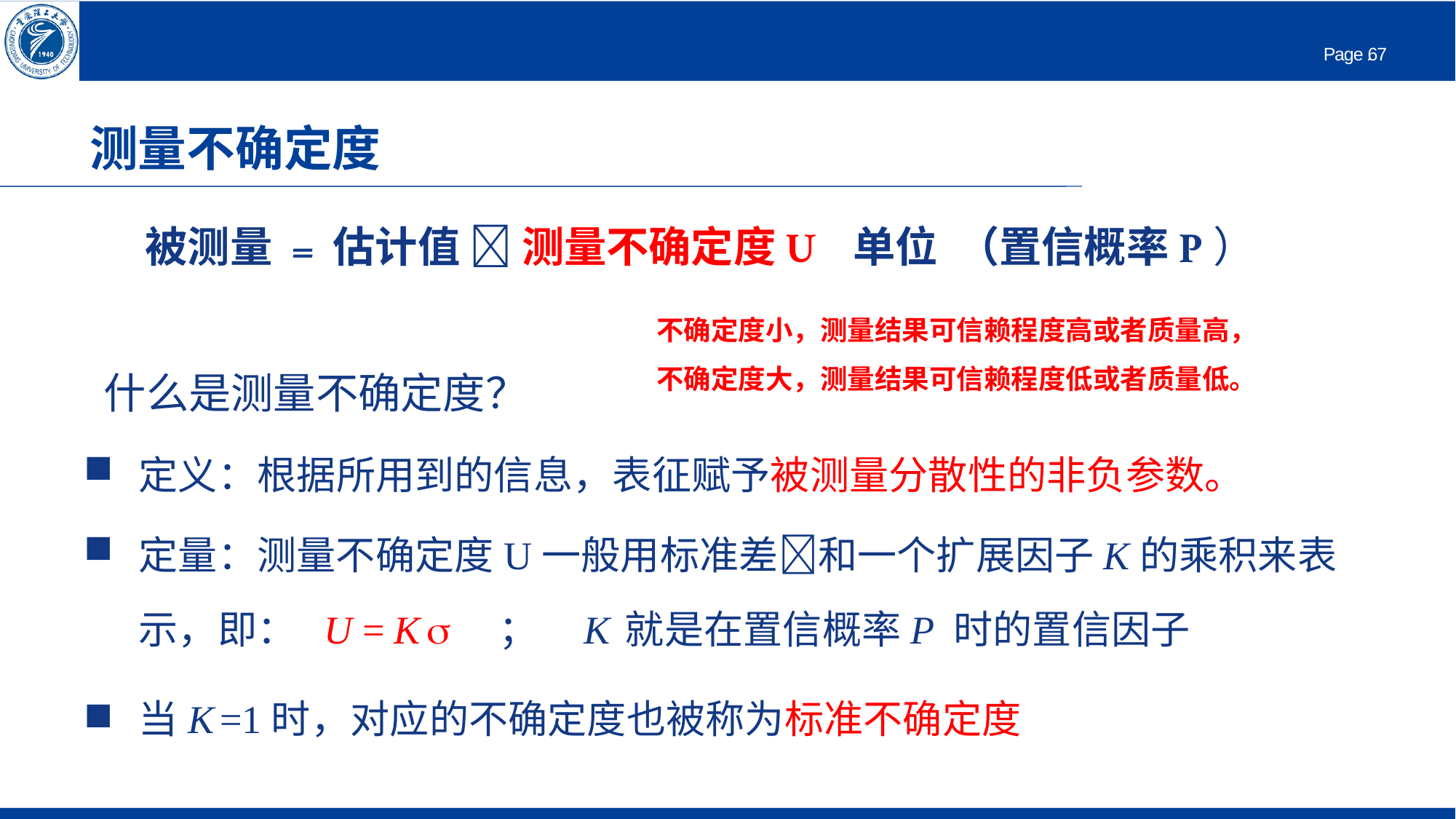

# 测量不确定度
被测量 = 估计值 ± 测量不确定度U   单位  （置信概率P）
不确定度小，测量结果可信赖程度高或者质量高，不确定度大，测量结果可信赖程度低或者质量低。
 什么是测量不确定度？
定义：根据所用到的信息，表征赋予被测量分散性的非负参数。
定量：测量不确定度U一般用标准差σ和一个扩展因子K的乘积来表示，即：  U = K σ    ；    K 就是在置信概率P 时的置信因子
当K =1时，对应的不确定度也被称为标准不确定度